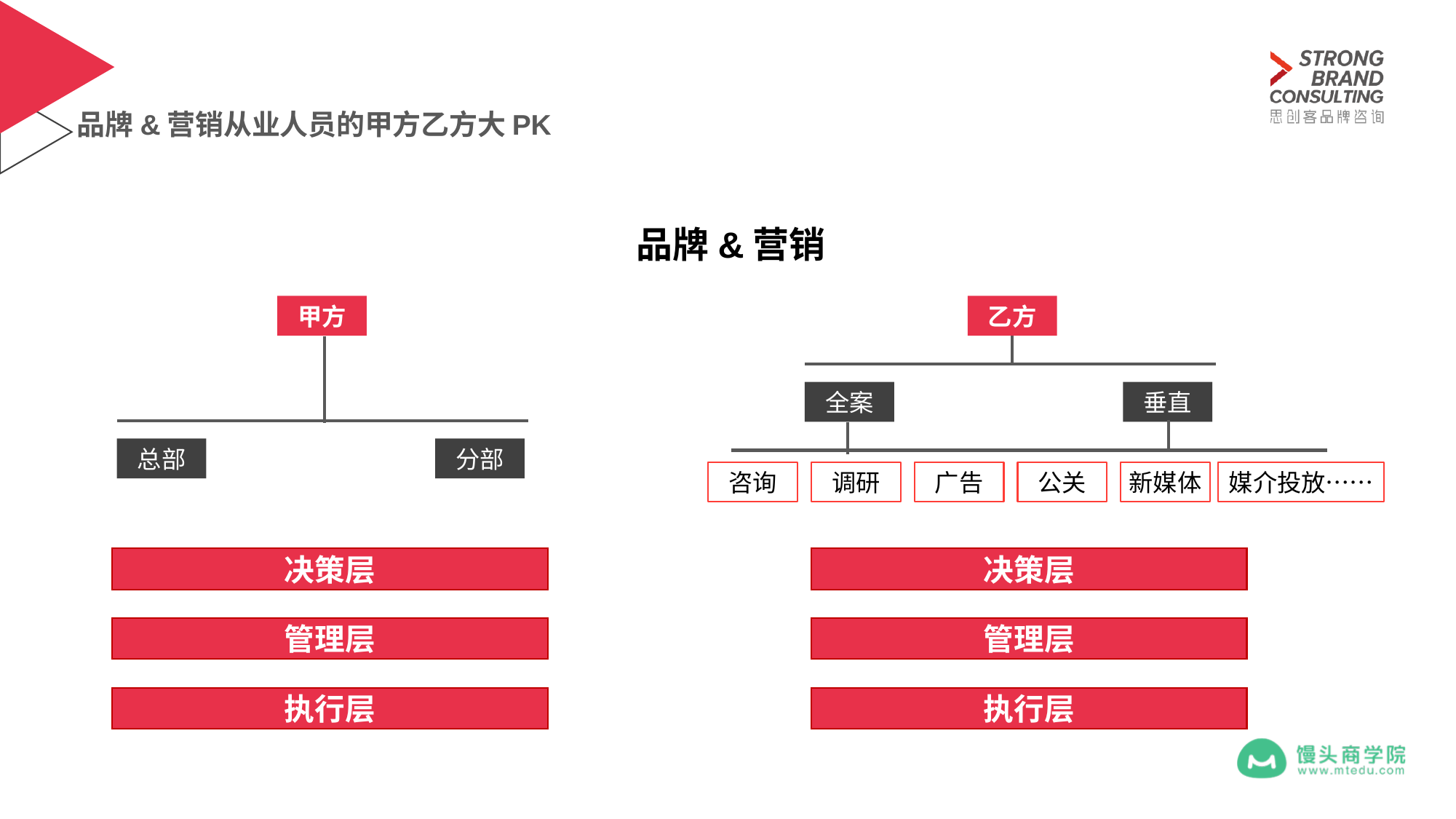

# 品牌&营销从业人员的甲方乙方大PK
品牌&营销
甲方
乙方
全案
垂直
总部
分部
新媒体
媒介投放……
咨询
调研
广告
公关
决策层
决策层
管理层
管理层
执行层
执行层